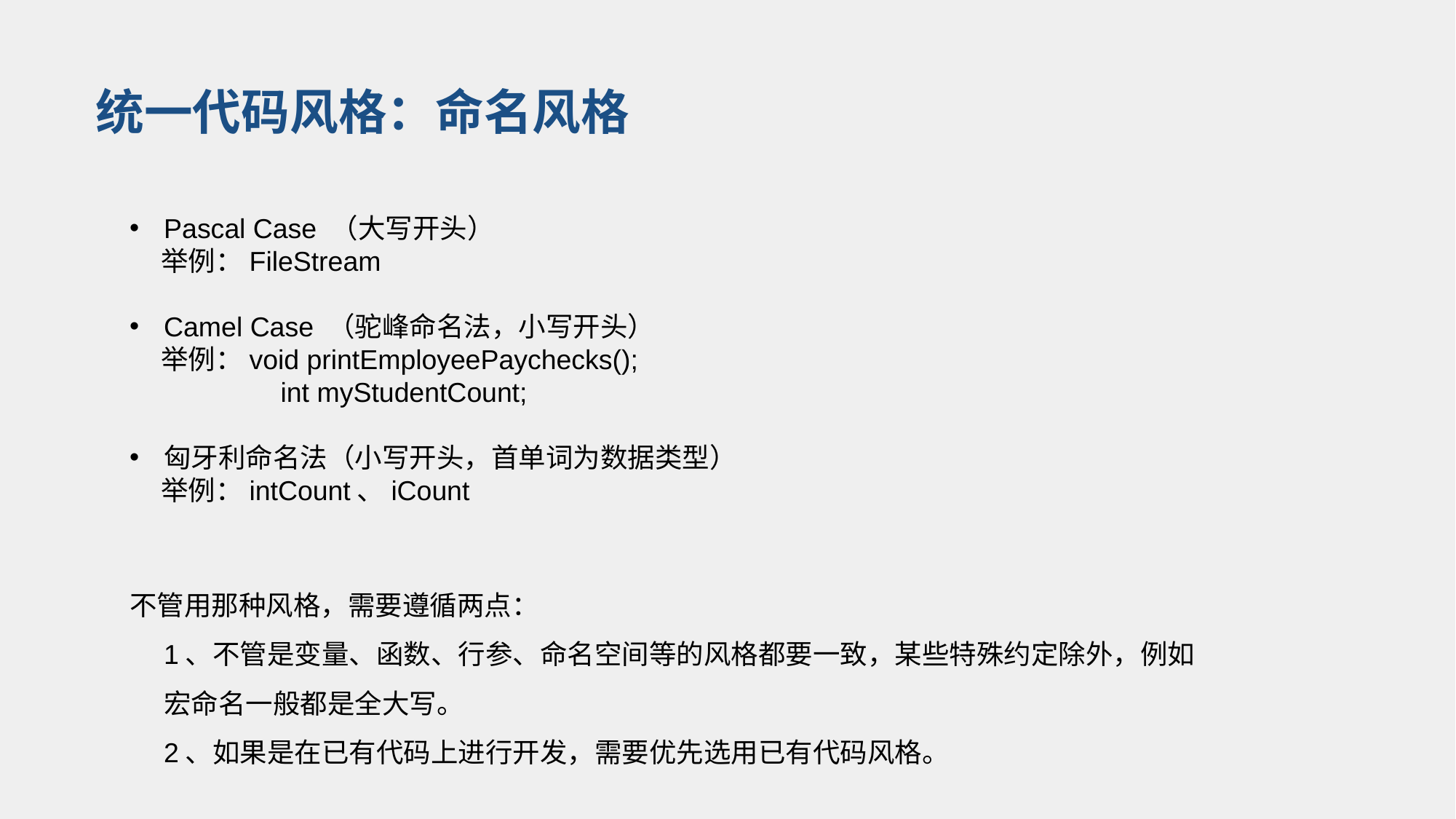

# 统一代码风格：命名风格
Pascal Case （大写开头）
    举例：FileStream

Camel Case （驼峰命名法，小写开头）
    举例：void printEmployeePaychecks();
		 int myStudentCount;

匈牙利命名法（小写开头，首单词为数据类型）
    举例：intCount、iCount

不管用那种风格，需要遵循两点：
	1、不管是变量、函数、行参、命名空间等的风格都要一致，某些特殊约定除外，例如宏命名一般都是全大写。
	2、如果是在已有代码上进行开发，需要优先选用已有代码风格。